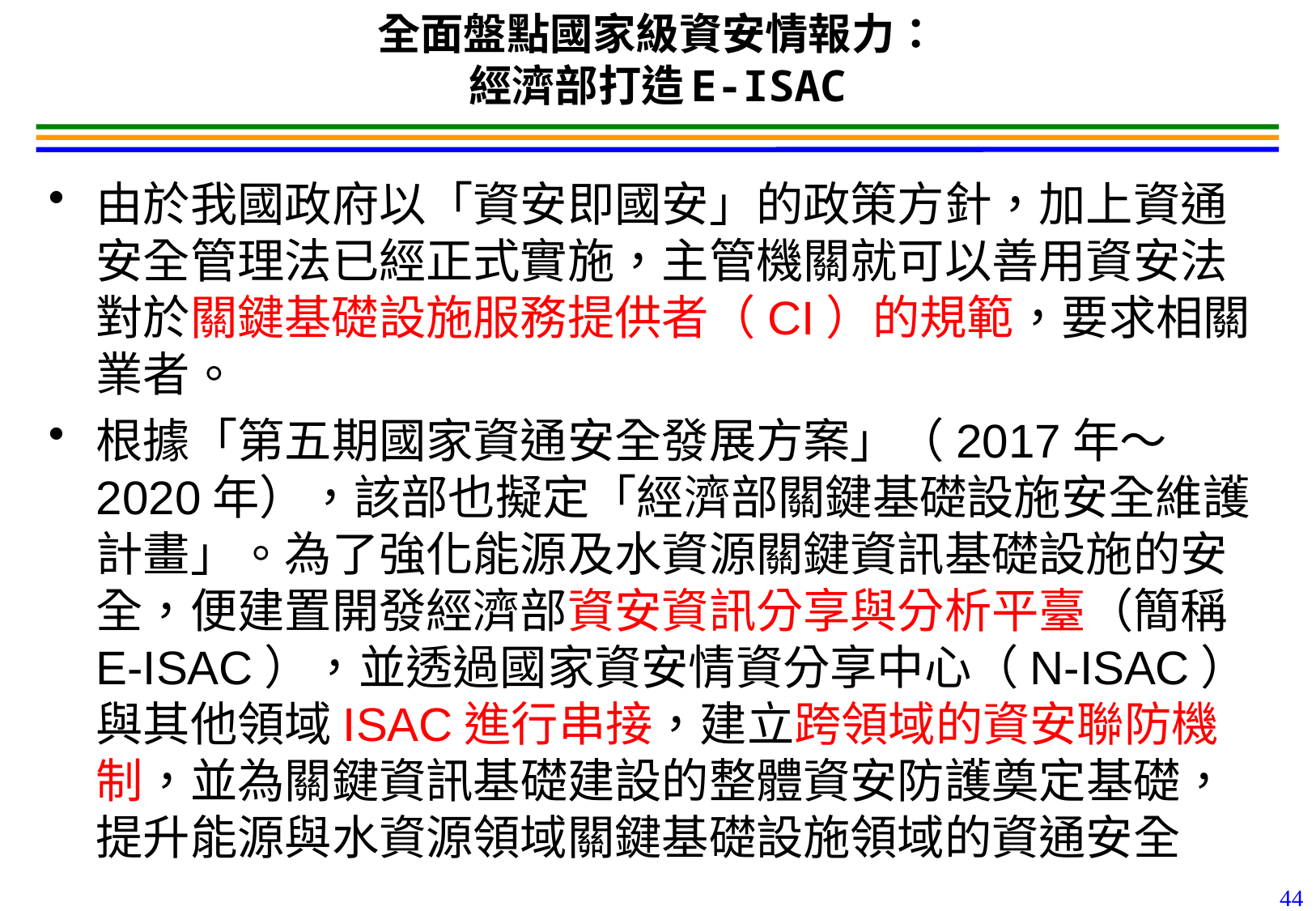

44
# 全面盤點國家級資安情報力： 經濟部打造E-ISAC
由於我國政府以「資安即國安」的政策方針，加上資通安全管理法已經正式實施，主管機關就可以善用資安法對於關鍵基礎設施服務提供者（CI）的規範，要求相關業者。
根據「第五期國家資通安全發展方案」（2017年～2020年），該部也擬定「經濟部關鍵基礎設施安全維護計畫」。為了強化能源及水資源關鍵資訊基礎設施的安全，便建置開發經濟部資安資訊分享與分析平臺（簡稱E-ISAC），並透過國家資安情資分享中心（N-ISAC）與其他領域ISAC進行串接，建立跨領域的資安聯防機制，並為關鍵資訊基礎建設的整體資安防護奠定基礎，提升能源與水資源領域關鍵基礎設施領域的資通安全